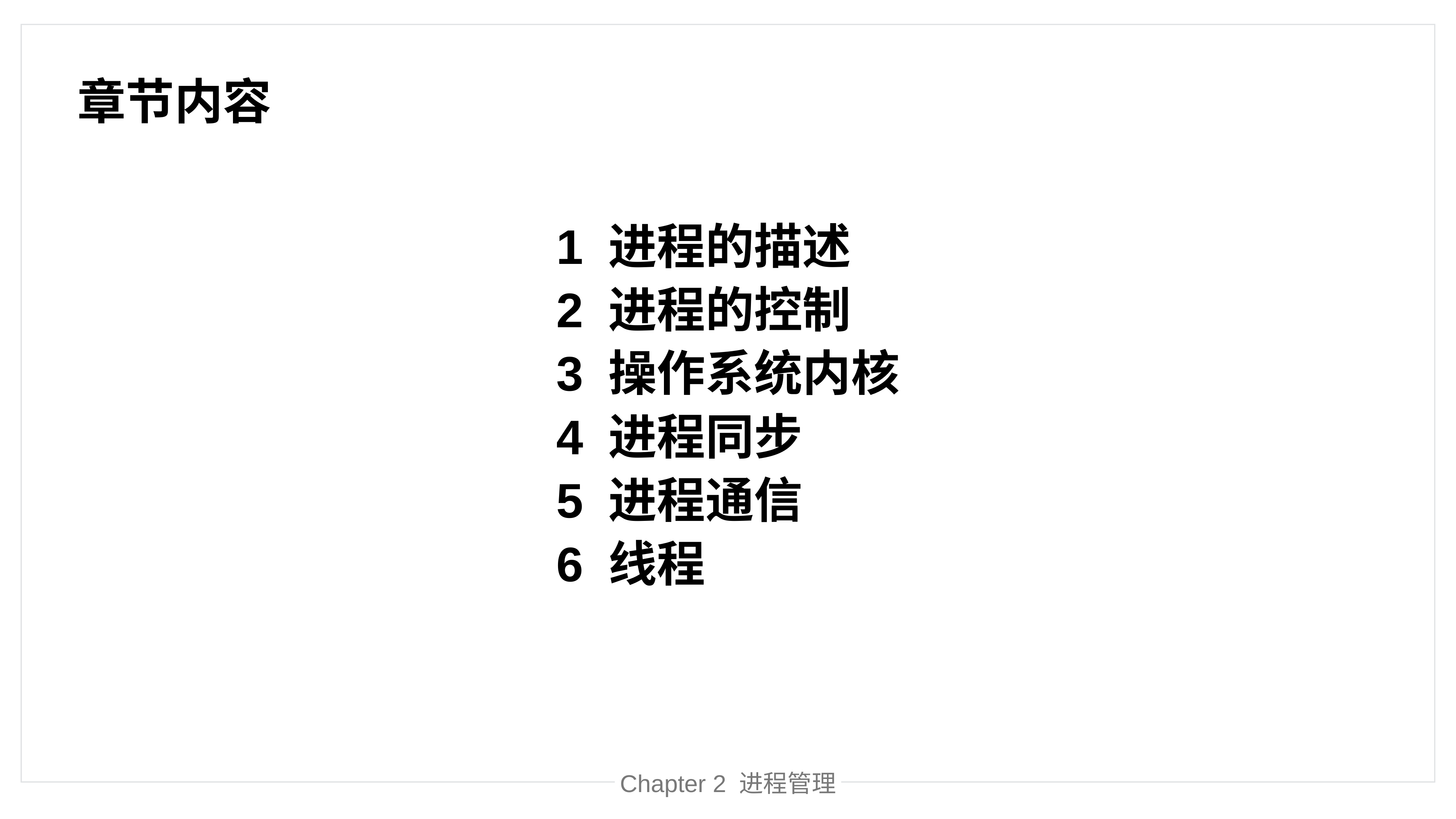

章节内容
1 进程的描述
2 进程的控制
3 操作系统内核
4 进程同步
5 进程通信
6 线程
Chapter 处理器管理
Chapter 2 进程管理